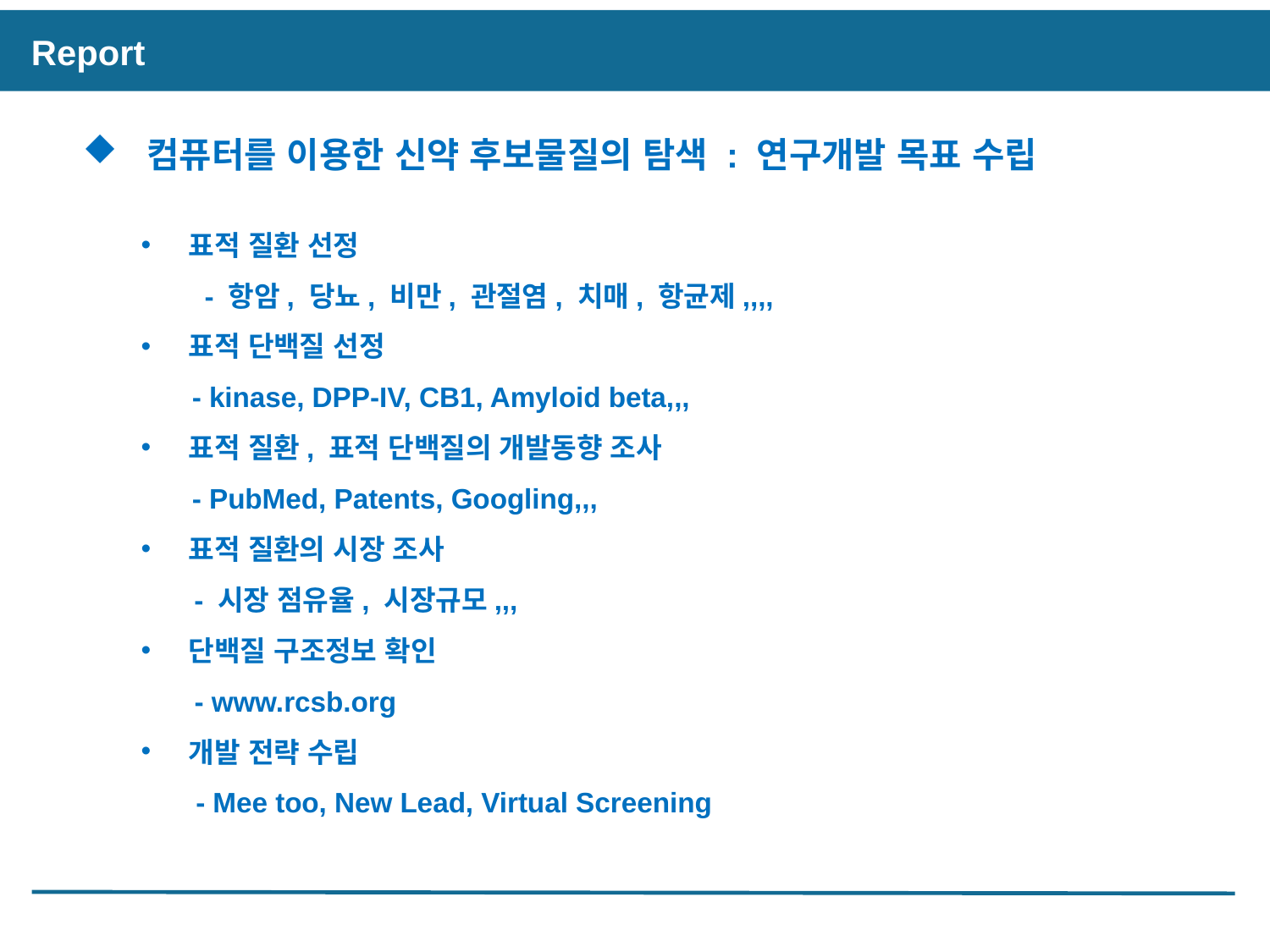

Report
 컴퓨터를 이용한 신약 후보물질의 탐색 : 연구개발 목표 수립
표적 질환 선정
- 항암, 당뇨, 비만, 관절염, 치매, 항균제,,,,
표적 단백질 선정
       - kinase, DPP-IV, CB1, Amyloid beta,,,
표적 질환, 표적 단백질의 개발동향 조사
       - PubMed, Patents, Googling,,,
표적 질환의 시장 조사
        - 시장 점유율, 시장규모,,,
단백질 구조정보 확인
         - www.rcsb.org
개발 전략 수립
       - Mee too, New Lead, Virtual Screening